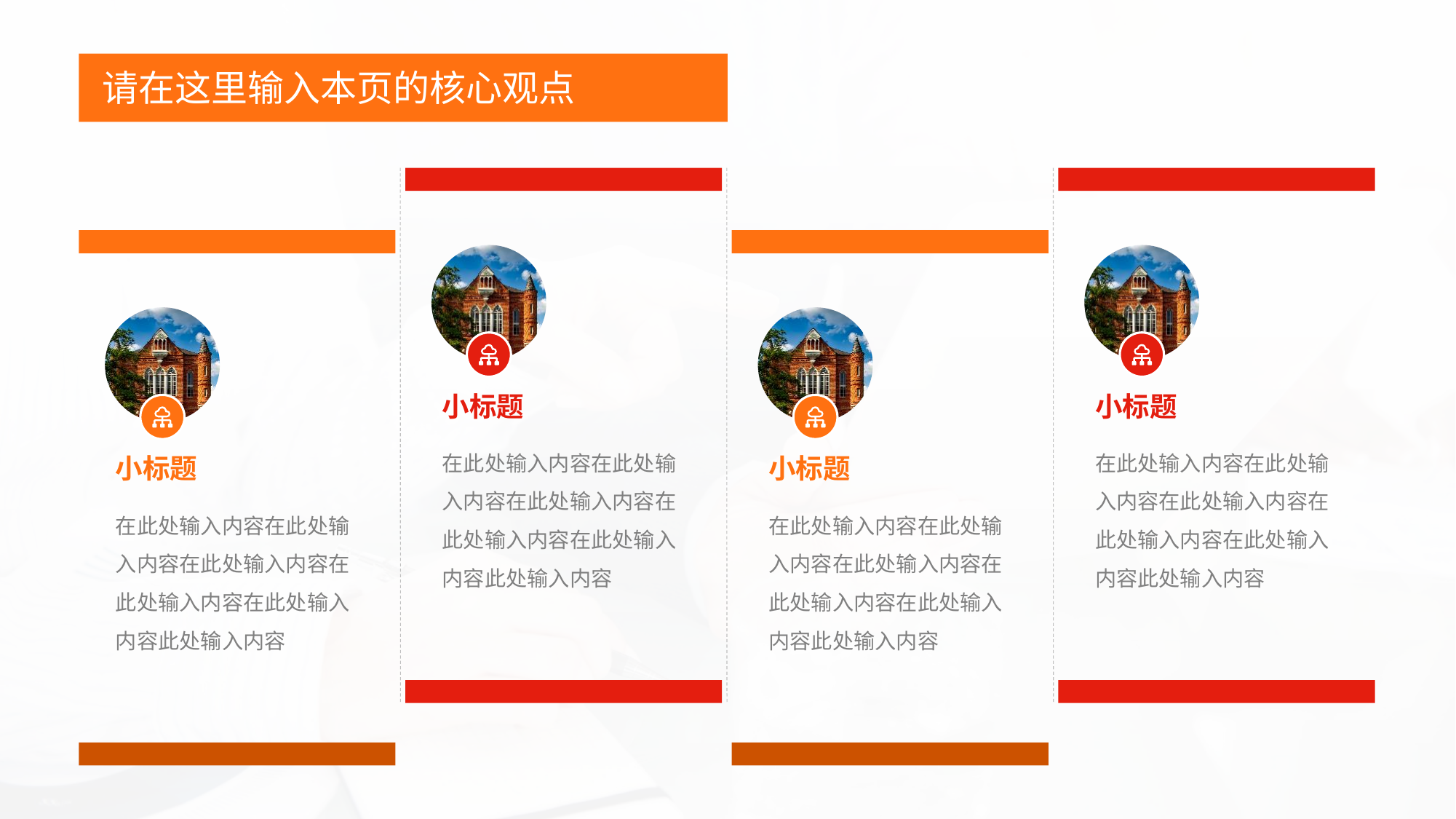

请在这里输入本页的核心观点

小标题
在此处输入内容在此处输入内容在此处输入内容在此处输入内容在此处输入内容此处输入内容
小标题
在此处输入内容在此处输入内容在此处输入内容在此处输入内容在此处输入内容此处输入内容
小标题
在此处输入内容在此处输入内容在此处输入内容在此处输入内容在此处输入内容此处输入内容
小标题
在此处输入内容在此处输入内容在此处输入内容在此处输入内容在此处输入内容此处输入内容